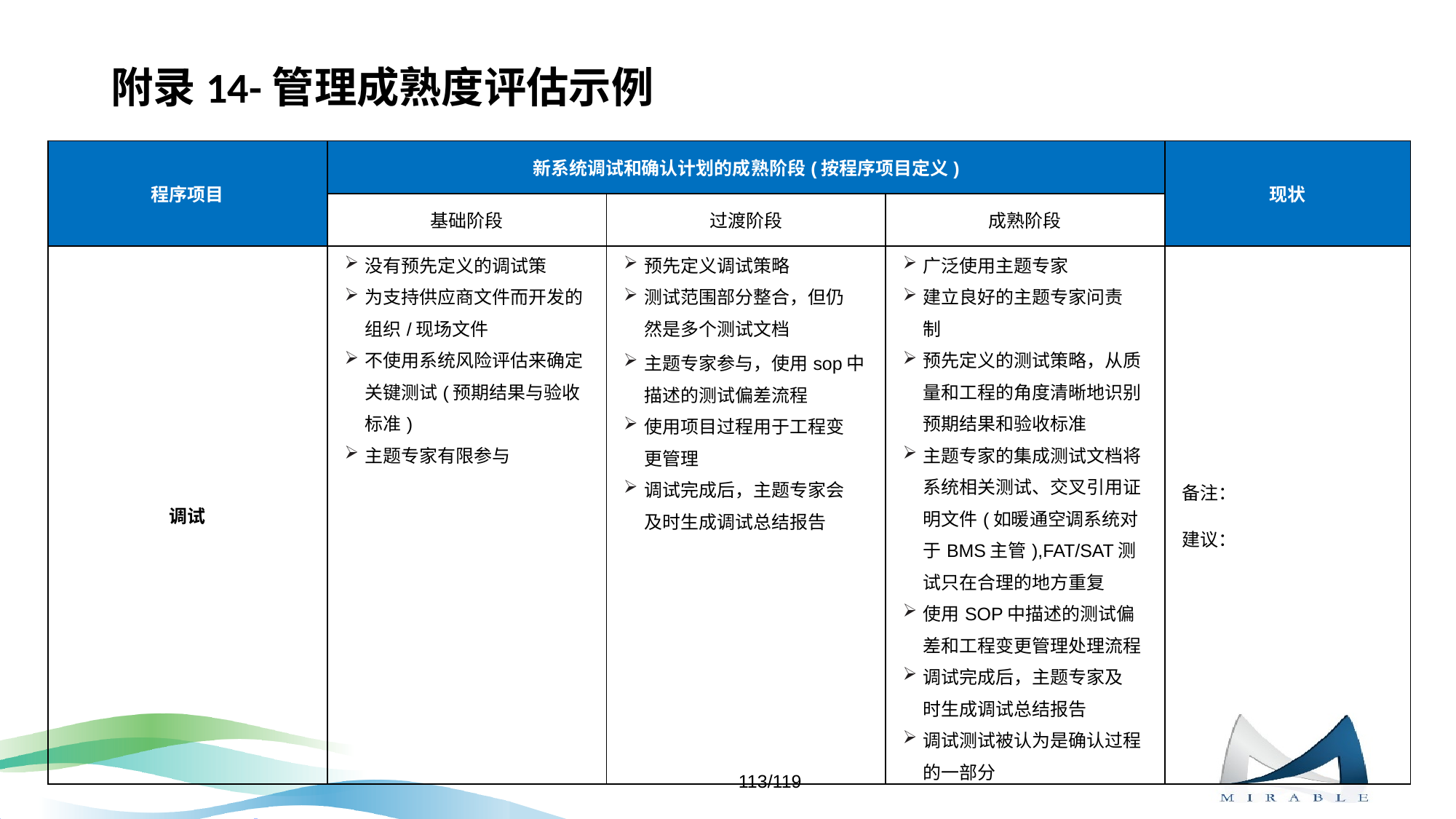

# 附录14-管理成熟度评估示例
| 程序项目 | 新系统调试和确认计划的成熟阶段(按程序项目定义) |  |  | 现状 |
| --- | --- | --- | --- | --- |
|  | 基础阶段 | 过渡阶段 | 成熟阶段 |  |
| 调试 | 没有预先定义的调试策 为支持供应商文件而开发的组织/现场文件 不使用系统风险评估来确定关键测试(预期结果与验收标准) 主题专家有限参与 | 预先定义调试策略 测试范围部分整合，但仍然是多个测试文档 主题专家参与，使用sop中描述的测试偏差流程 使用项目过程用于工程变更管理 调试完成后，主题专家会及时生成调试总结报告 | 广泛使用主题专家 建立良好的主题专家问责制 预先定义的测试策略，从质量和工程的角度清晰地识别预期结果和验收标准 主题专家的集成测试文档将系统相关测试、交叉引用证明文件(如暖通空调系统对于BMS主管),FAT/SAT测试只在合理的地方重复 使用SOP中描述的测试偏差和工程变更管理处理流程 调试完成后，主题专家及时生成调试总结报告 调试测试被认为是确认过程的一部分 | 备注：   建议： |
113/119